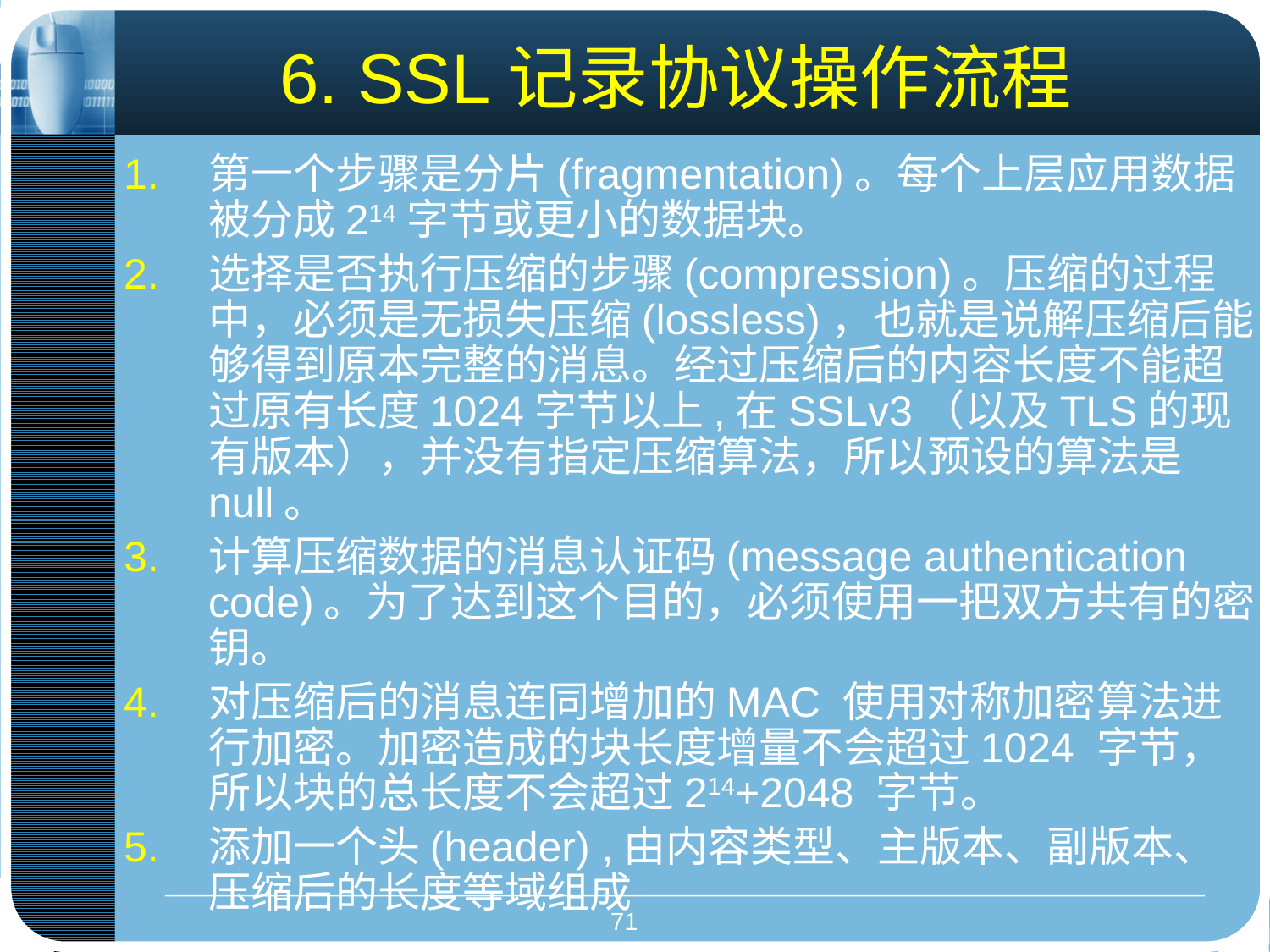

# 6. SSL记录协议操作流程
第一个步骤是分片(fragmentation)。每个上层应用数据被分成214字节或更小的数据块。
选择是否执行压缩的步骤(compression)。压缩的过程中，必须是无损失压缩(lossless)，也就是说解压缩后能够得到原本完整的消息。经过压缩后的内容长度不能超过原有长度1024字节以上,在SSLv3（以及TLS的现有版本），并没有指定压缩算法，所以预设的算法是null。
计算压缩数据的消息认证码(message authentication code)。为了达到这个目的，必须使用一把双方共有的密钥。
对压缩后的消息连同增加的MAC 使用对称加密算法进行加密。加密造成的块长度增量不会超过1024 字节，所以块的总长度不会超过214+2048 字节。
添加一个头(header) ,由内容类型、主版本、副版本、压缩后的长度等域组成
71